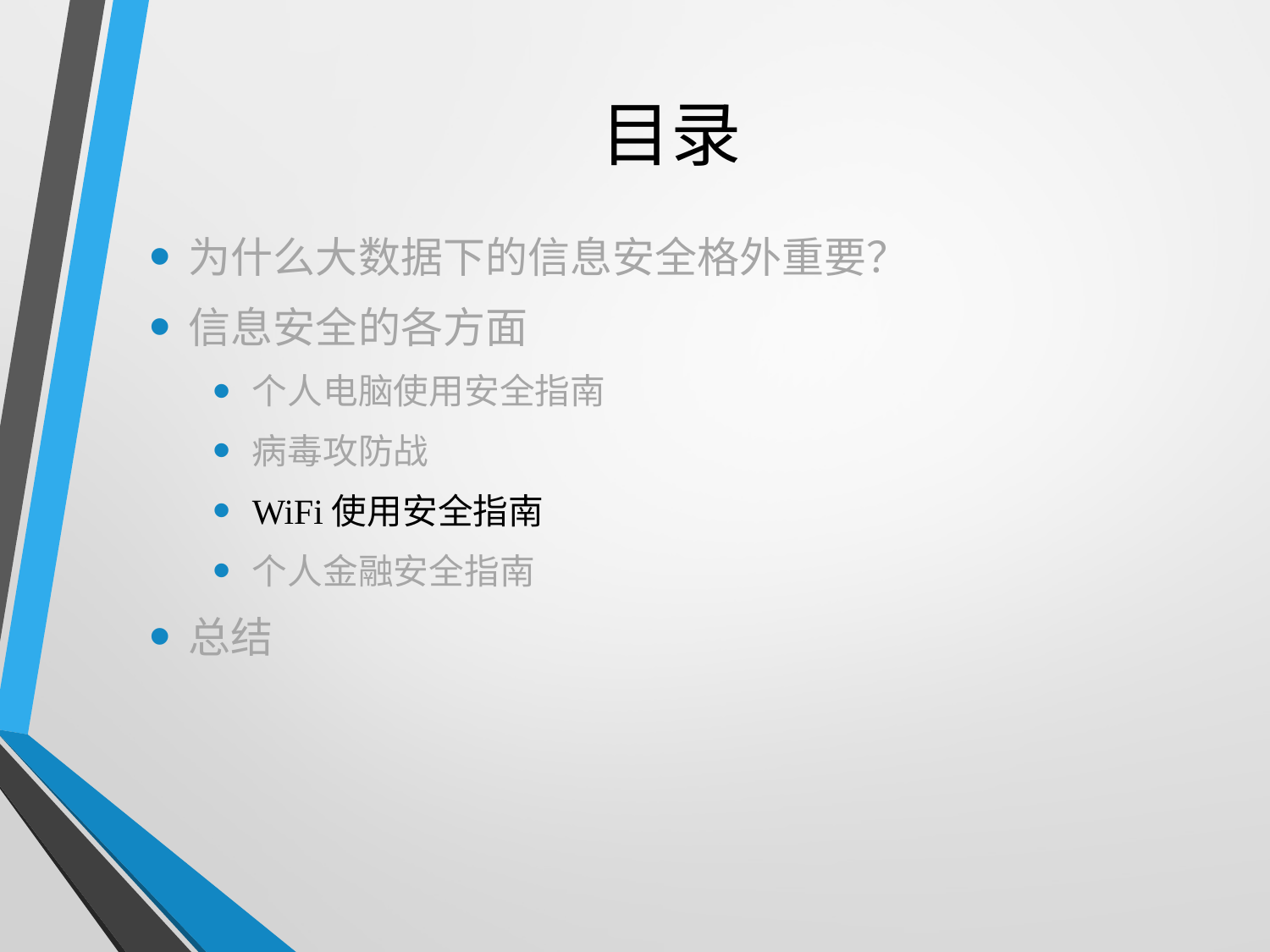

# 目录
为什么大数据下的信息安全格外重要？
信息安全的各方面
个人电脑使用安全指南
病毒攻防战
WiFi使用安全指南
个人金融安全指南
总结